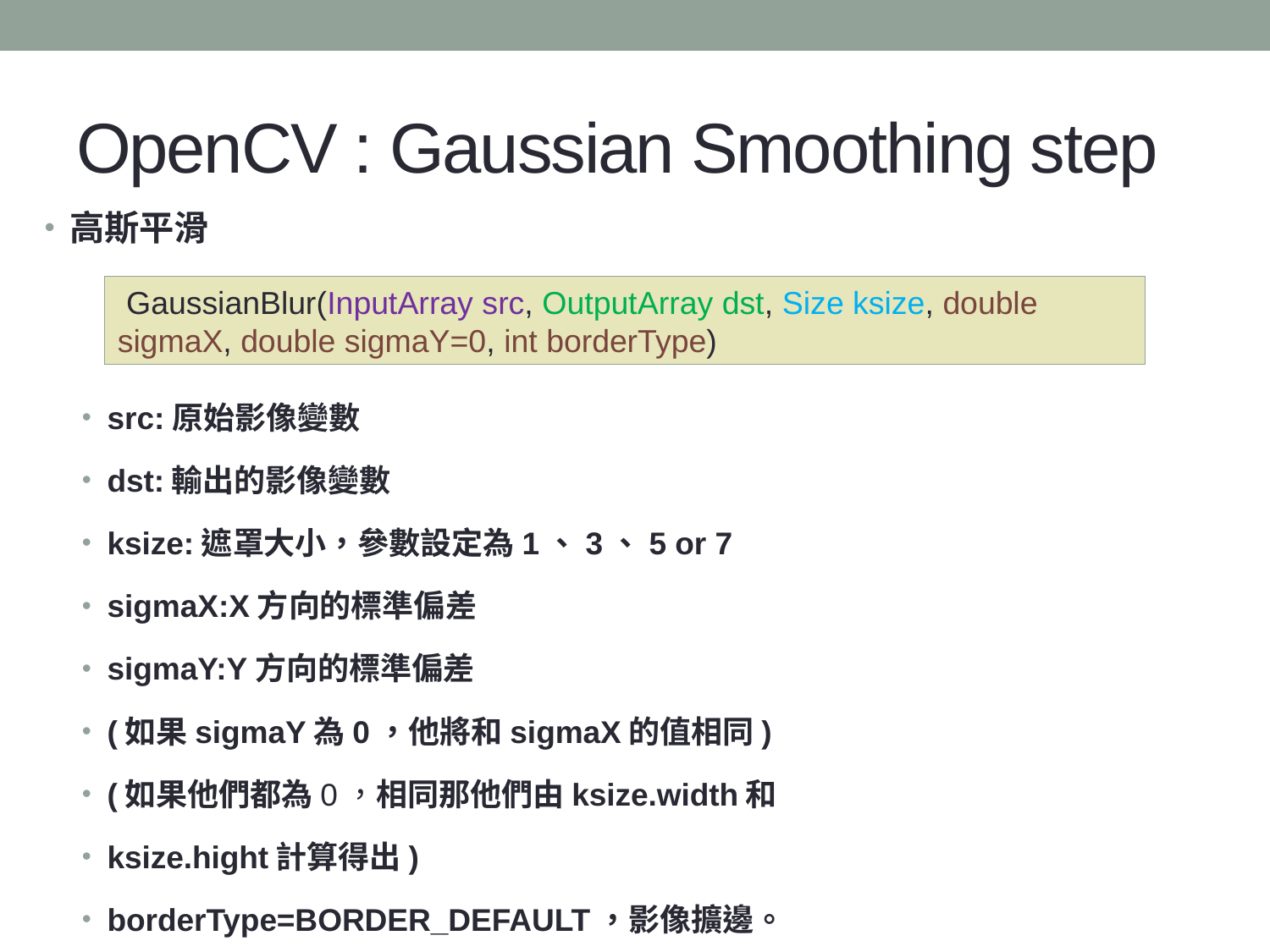

# OpenCV : Gaussian Smoothing step

高斯平滑

src:原始影像變數
dst:輸出的影像變數
ksize:遮罩大小，參數設定為1、3、5 or 7
sigmaX:X方向的標準偏差
sigmaY:Y方向的標準偏差
(如果sigmaY為0，他將和sigmaX的值相同)
(如果他們都為0，相同那他們由ksize.width和
ksize.hight計算得出)
borderType=BORDER_DEFAULT，影像擴邊。

 GaussianBlur(InputArray src, OutputArray dst, Size ksize, double sigmaX, double sigmaY=0, int borderType)